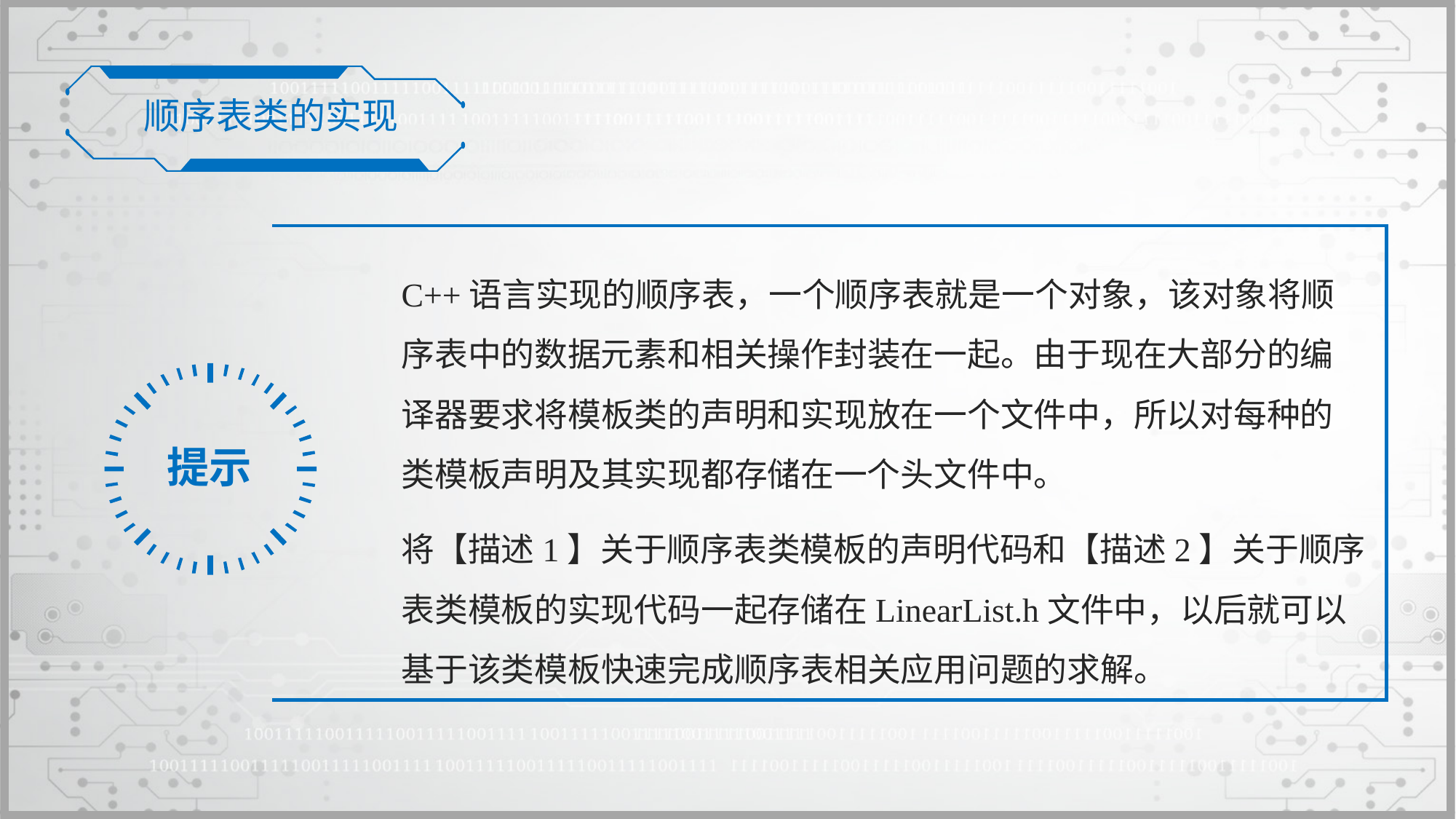

顺序表类的实现

C++语言实现的顺序表，一个顺序表就是一个对象，该对象将顺序表中的数据元素和相关操作封装在一起。由于现在大部分的编译器要求将模板类的声明和实现放在一个文件中，所以对每种的类模板声明及其实现都存储在一个头文件中。
将【描述1】关于顺序表类模板的声明代码和【描述2】关于顺序表类模板的实现代码一起存储在LinearList.h文件中，以后就可以基于该类模板快速完成顺序表相关应用问题的求解。

提示